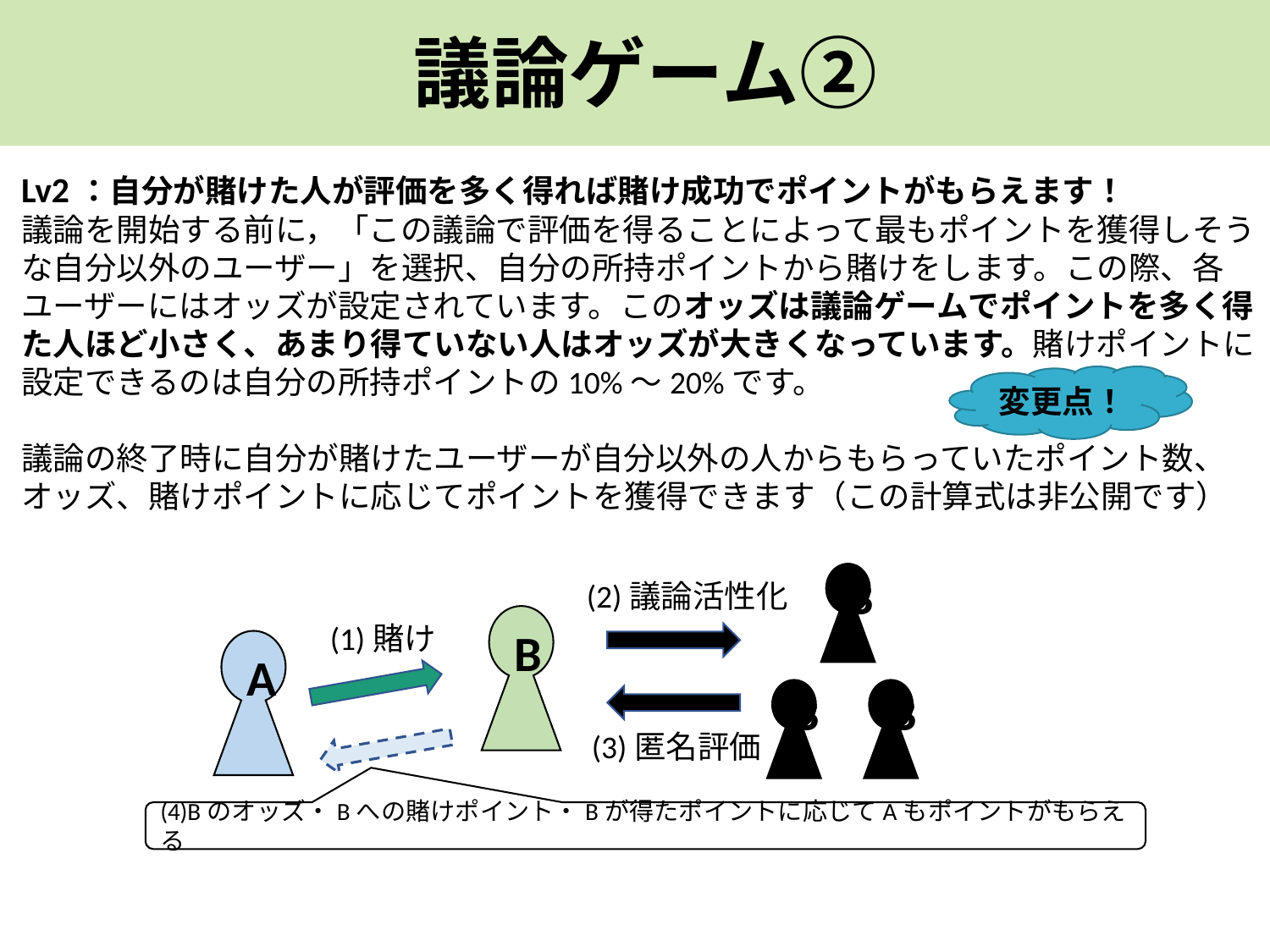

議論ゲーム②
Lv2：自分が賭けた人が評価を多く得れば賭け成功でポイントがもらえます！
議論を開始する前に，「この議論で評価を得ることによって最もポイントを獲得しそうな自分以外のユーザー」を選択、自分の所持ポイントから賭けをします。この際、各ユーザーにはオッズが設定されています。このオッズは議論ゲームでポイントを多く得た人ほど小さく、あまり得ていない人はオッズが大きくなっています。賭けポイントに設定できるのは自分の所持ポイントの10%～20%です。

議論の終了時に自分が賭けたユーザーが自分以外の人からもらっていたポイント数、オッズ、賭けポイントに応じてポイントを獲得できます（この計算式は非公開です）
変更点！

B
(2)議論活性化

B
(1)賭け

A

B

B

(3)匿名評価

(4)Bのオッズ・Bへの賭けポイント・Bが得たポイントに応じてAもポイントがもらえる